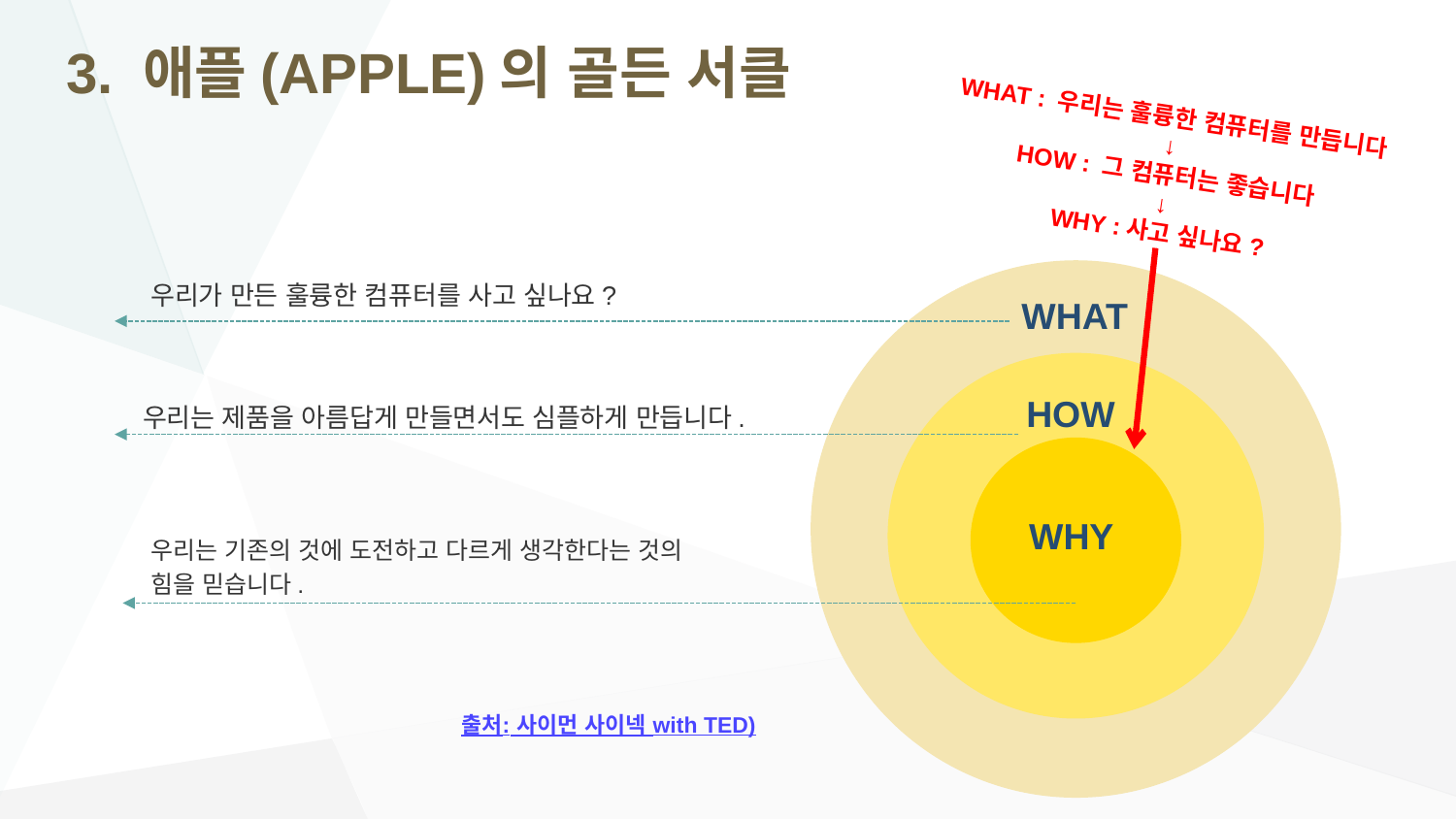

# 3. 애플(APPLE)의 골든 서클
WHAT : 우리는 훌륭한 컴퓨터를 만듭니다
↓
HOW : 그 컴퓨터는 좋습니다
↓
WHY :사고 싶나요?

WHAT

HOW

WHY
우리가 만든 훌륭한 컴퓨터를 사고 싶나요?
우리는 제품을 아름답게 만들면서도 심플하게 만듭니다.

우리는 기존의 것에 도전하고 다르게 생각한다는 것의
힘을 믿습니다.

출처: 사이먼 사이넥 with TED)